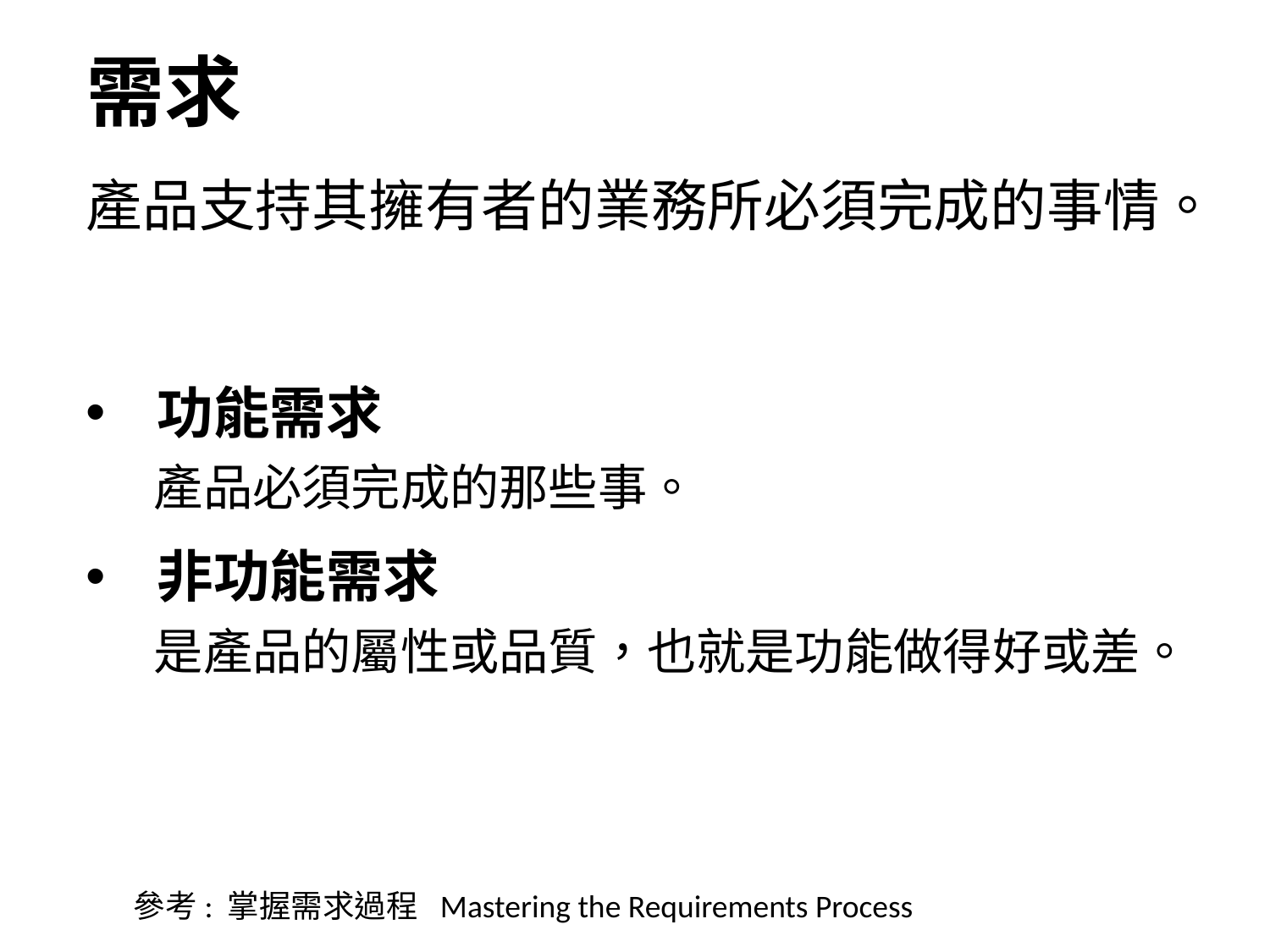

需求
# 產品支持其擁有者的業務所必須完成的事情。
  功能需求
     產品必須完成的那些事。
  非功能需求
     是產品的屬性或品質，也就是功能做得好或差。
 參考: 掌握需求過程  Mastering the Requirements Process